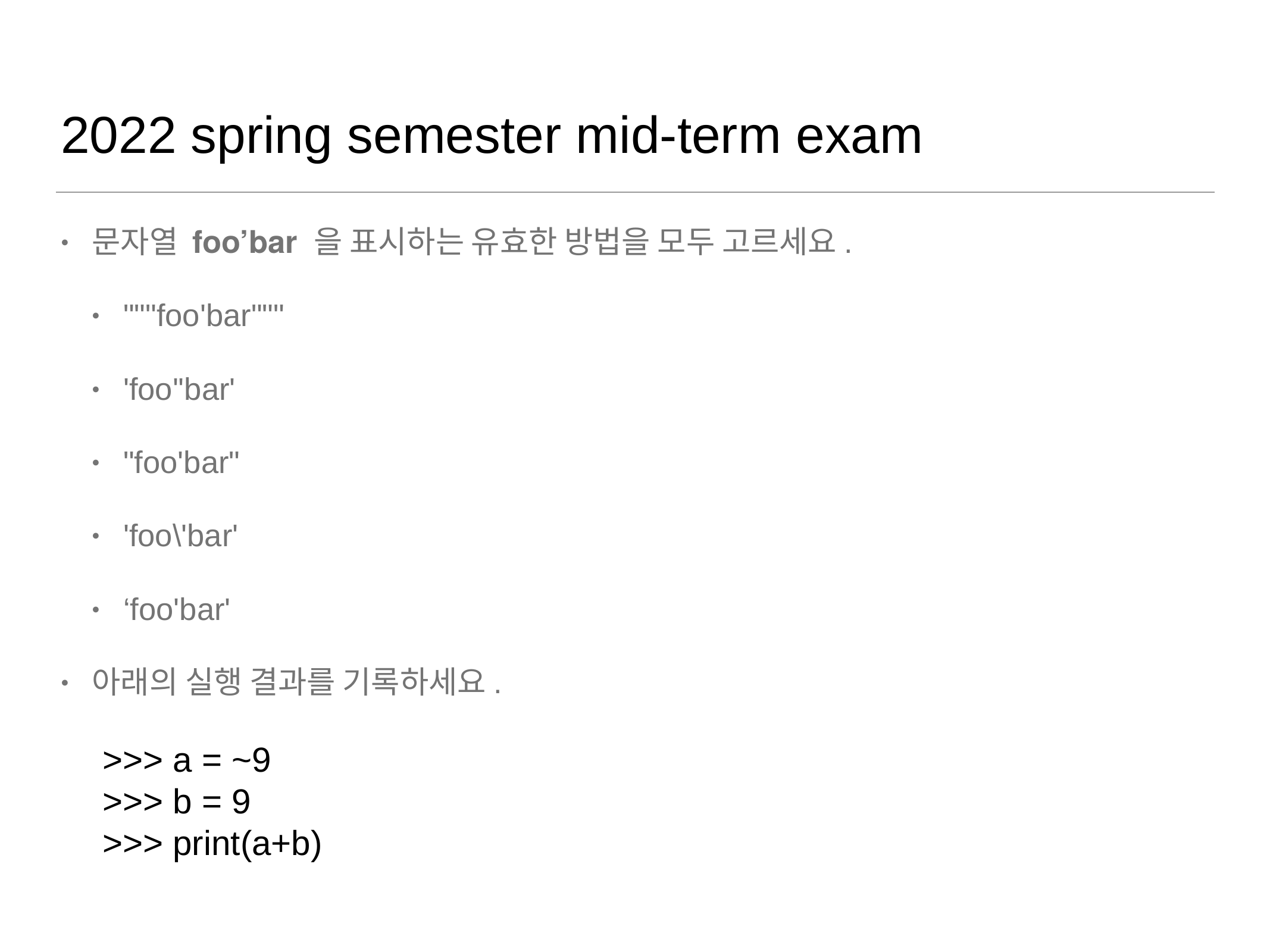

# 2022 spring semester mid-term exam
문자열 foo’bar 을 표시하는 유효한 방법을 모두 고르세요.
"""foo'bar"""
'foo''bar'
"foo'bar"
'foo\'bar'
‘foo'bar'
아래의 실행 결과를 기록하세요.

>>> a = ~9
>>> b = 9
>>> print(a+b)